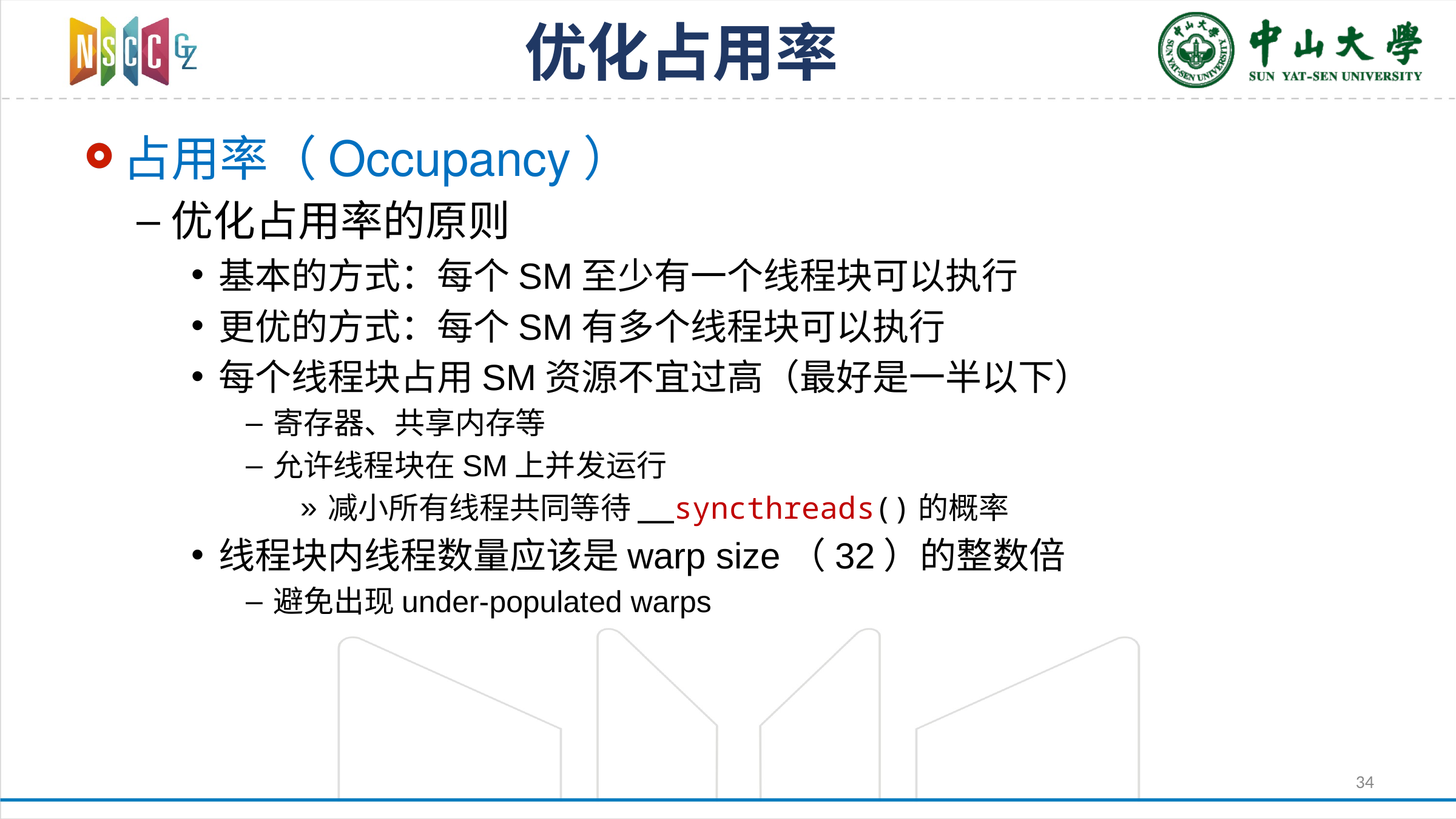

# 优化占用率
占用率（Occupancy）
优化占用率的原则
基本的方式：每个SM至少有一个线程块可以执行
更优的方式：每个SM有多个线程块可以执行
每个线程块占用SM资源不宜过高（最好是一半以下）
寄存器、共享内存等
允许线程块在SM上并发运行
减小所有线程共同等待__syncthreads()的概率
线程块内线程数量应该是warp size（32）的整数倍
避免出现under-populated warps
34